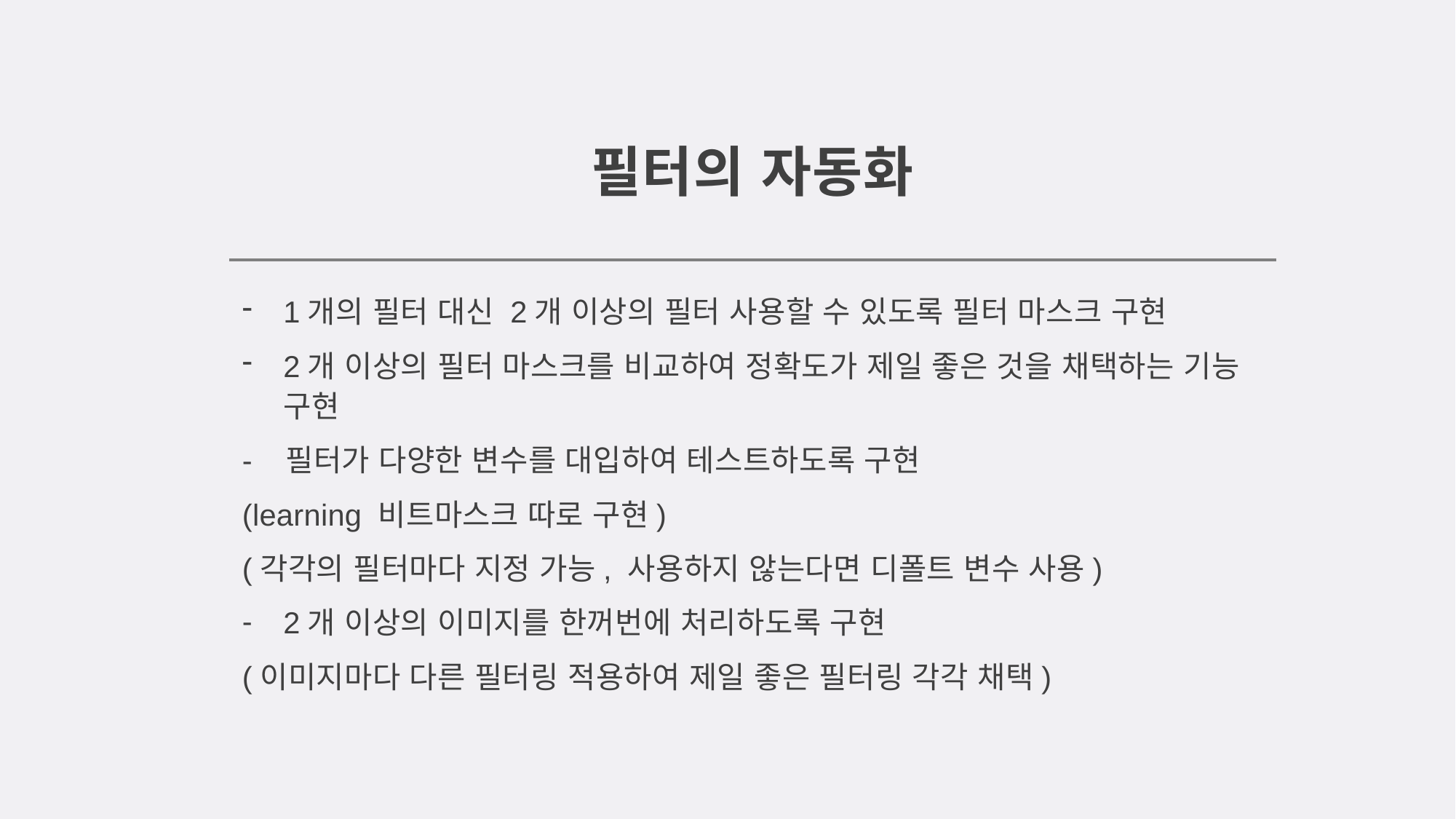

# 필터의 자동화
1개의 필터 대신 2개 이상의 필터 사용할 수 있도록 필터 마스크 구현
2개 이상의 필터 마스크를 비교하여 정확도가 제일 좋은 것을 채택하는 기능 구현
-   필터가 다양한 변수를 대입하여 테스트하도록 구현
(learning 비트마스크 따로 구현)
(각각의 필터마다 지정 가능, 사용하지 않는다면 디폴트 변수 사용)
2개 이상의 이미지를 한꺼번에 처리하도록 구현
(이미지마다 다른 필터링 적용하여 제일 좋은 필터링 각각 채택)